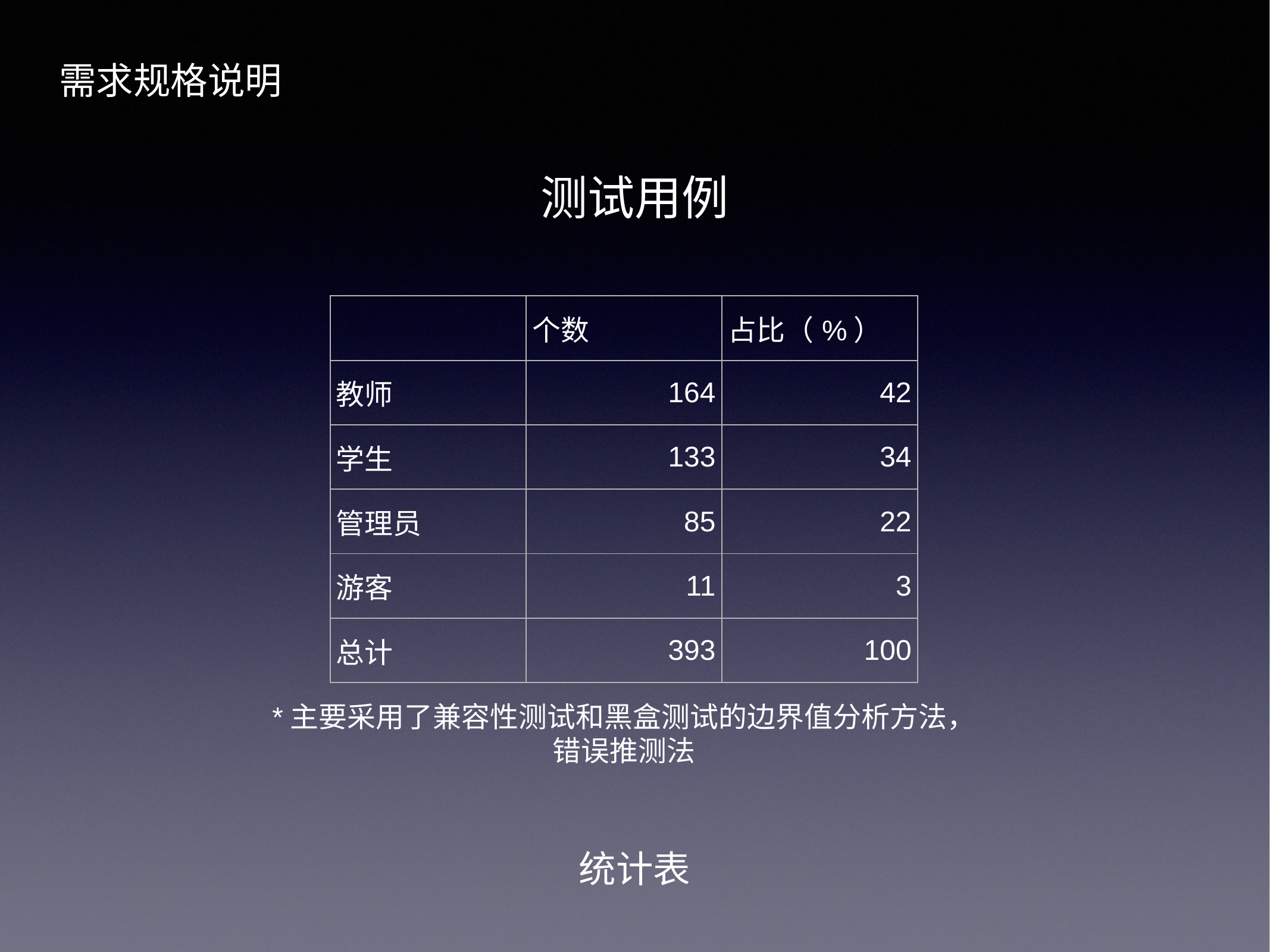

需求规格说明
测试用例
|  | 个数 | 占比（%） |
| --- | --- | --- |
| 教师 | 164 | 42 |
| 学生 | 133 | 34 |
| 管理员 | 85 | 22 |
| 游客 | 11 | 3 |
| 总计 | 393 | 100 |
*主要采用了兼容性测试和黑盒测试的边界值分析方法，错误推测法
统计表